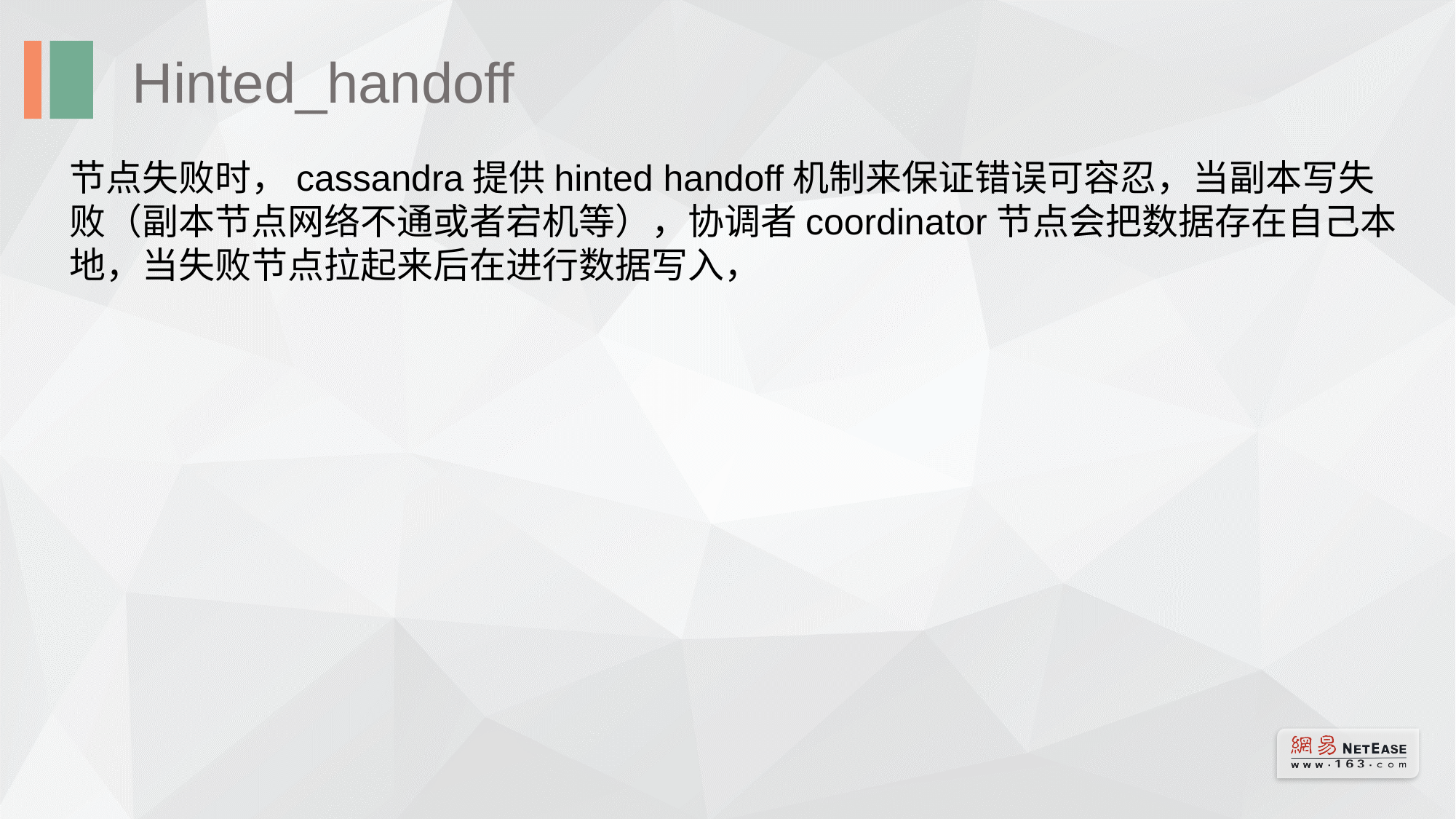

Hinted_handoff
节点失败时，cassandra提供hinted handoff机制来保证错误可容忍，当副本写失败（副本节点网络不通或者宕机等），协调者coordinator节点会把数据存在自己本地，当失败节点拉起来后在进行数据写入，